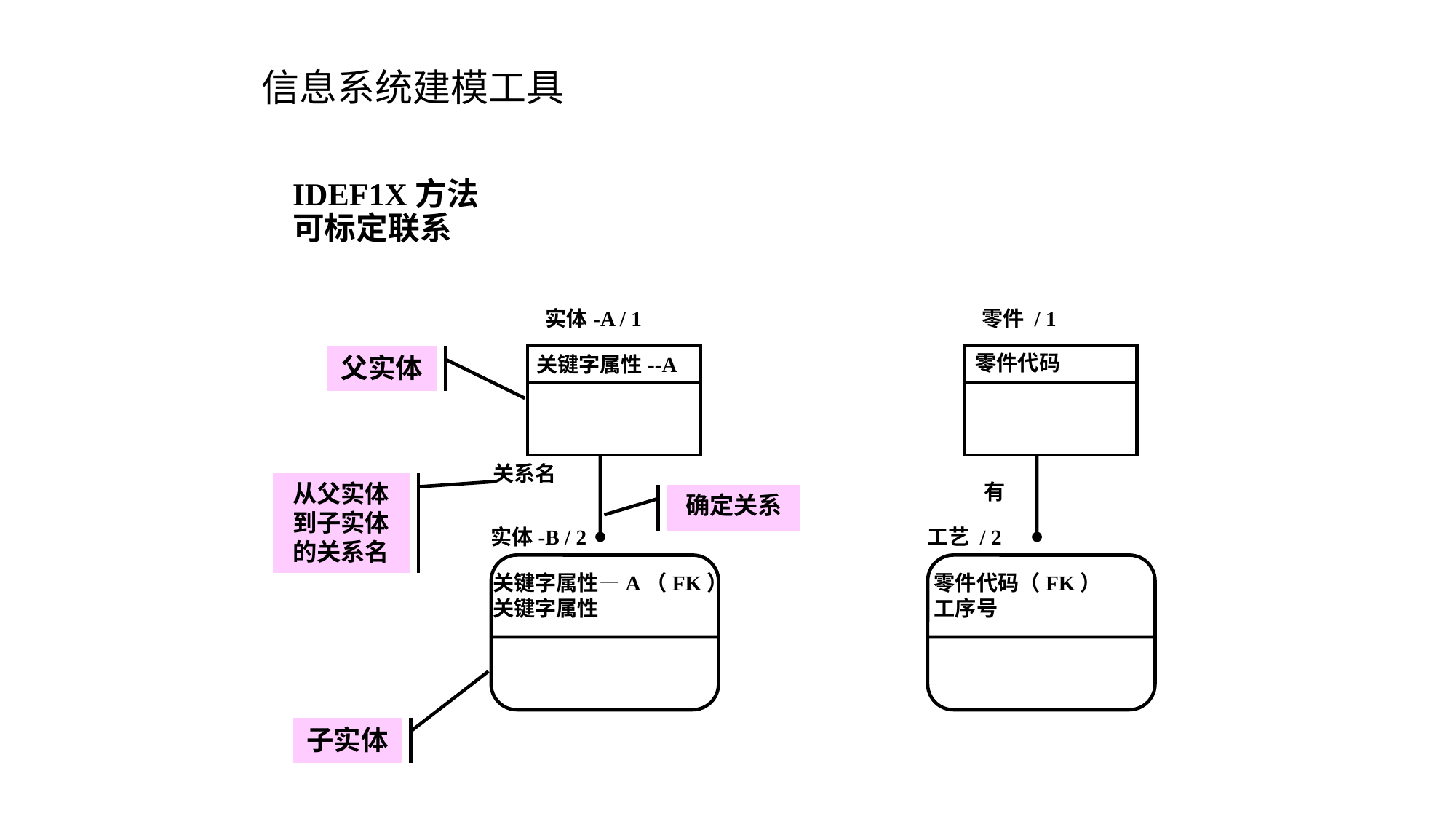

# 信息系统建模工具
IDEF1X方法
可标定联系
实体-A / 1
父实体

关键字属性--A
关系名

从父实体到子实体的关系名
确定关系
实体-B / 2

关键字属性—A（FK）
关键字属性

子实体
零件 / 1
零件代码

有
工艺 / 2

零件代码（FK）
工序号